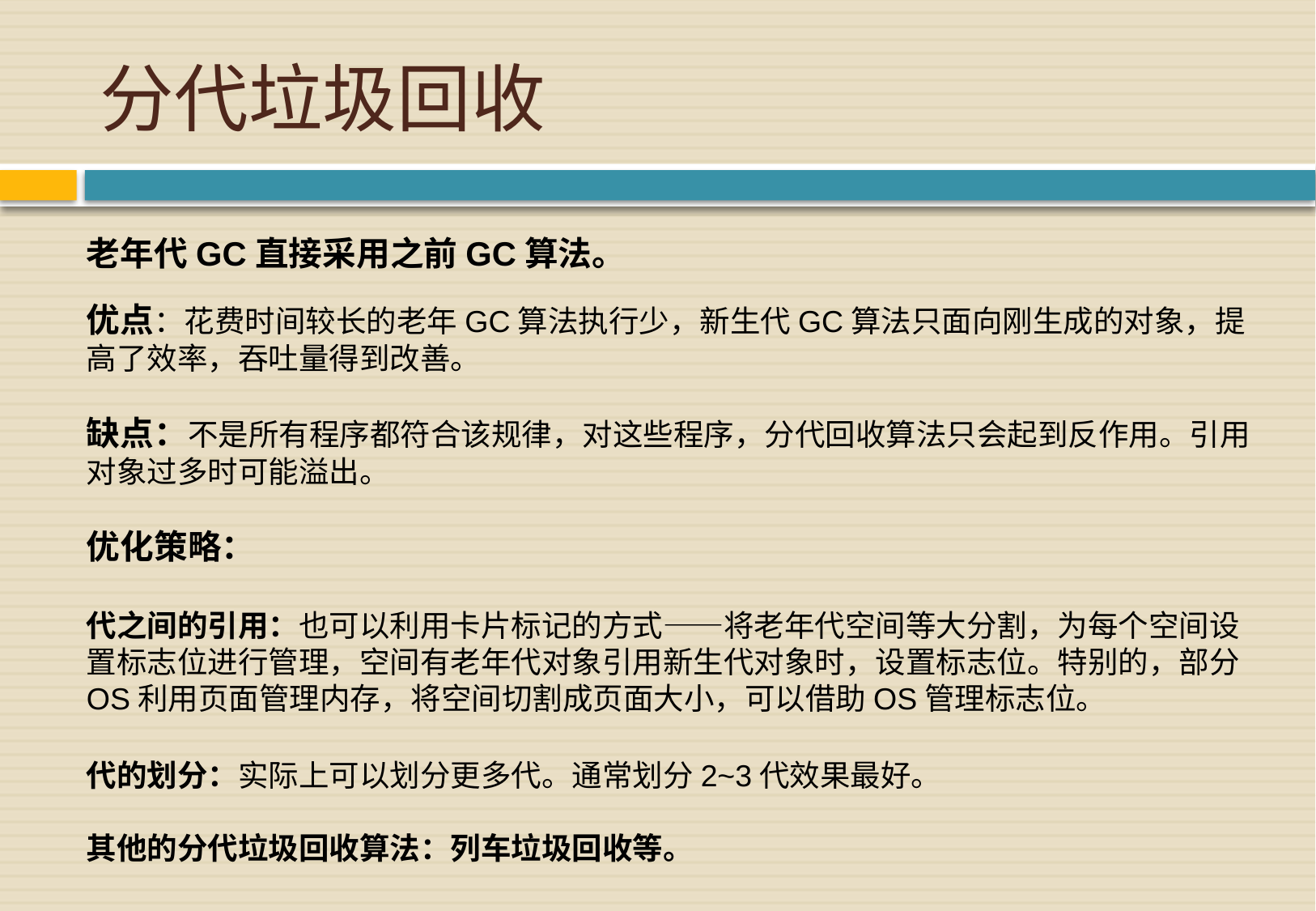

# 分代垃圾回收
老年代GC直接采用之前GC算法。
优点：花费时间较长的老年GC算法执行少，新生代GC算法只面向刚生成的对象，提高了效率，吞吐量得到改善。
缺点：不是所有程序都符合该规律，对这些程序，分代回收算法只会起到反作用。引用对象过多时可能溢出。

优化策略：

代之间的引用：也可以利用卡片标记的方式——将老年代空间等大分割，为每个空间设置标志位进行管理，空间有老年代对象引用新生代对象时，设置标志位。特别的，部分OS利用页面管理内存，将空间切割成页面大小，可以借助OS管理标志位。

代的划分：实际上可以划分更多代。通常划分2~3代效果最好。

其他的分代垃圾回收算法：列车垃圾回收等。